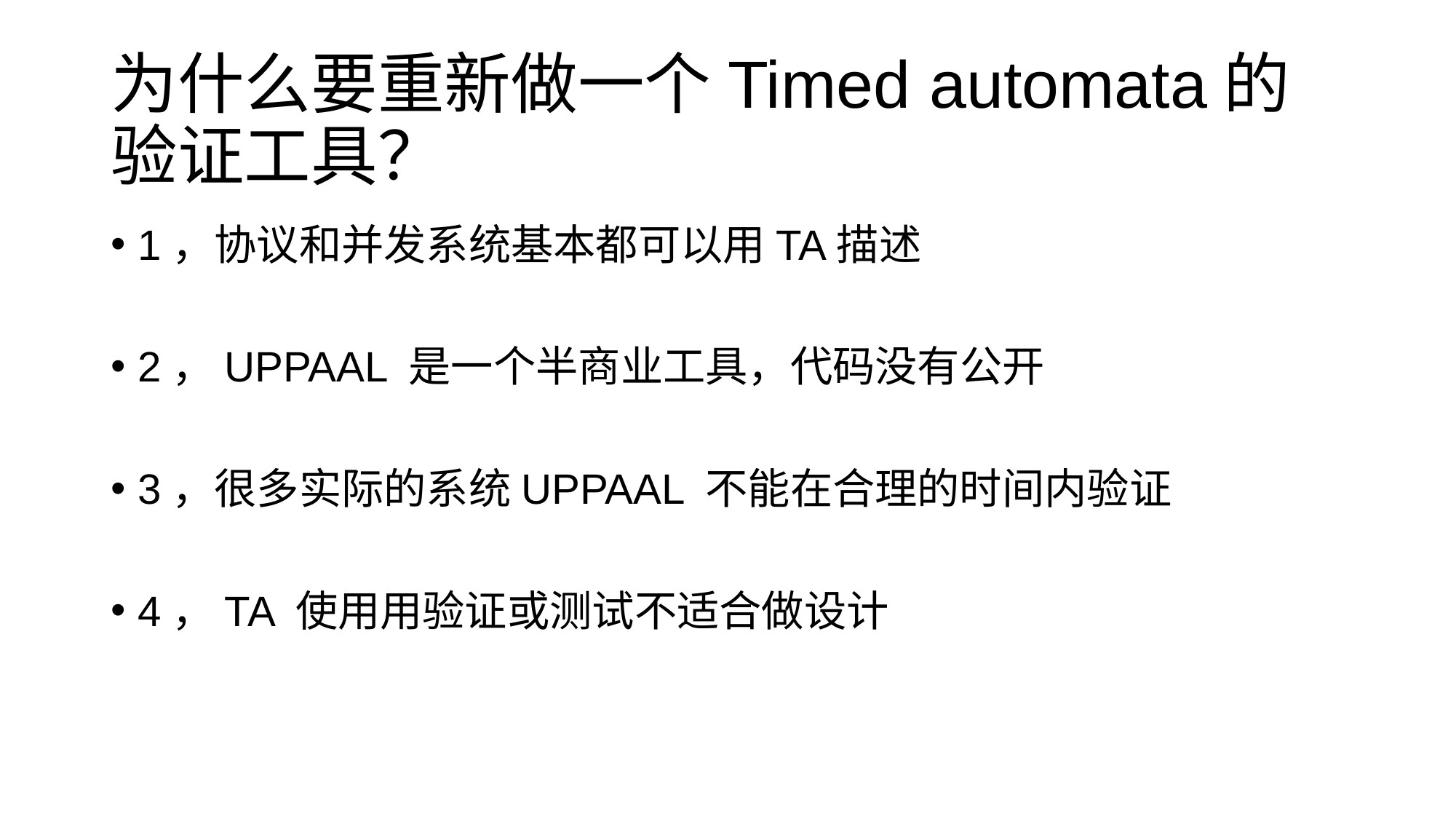

# 为什么要重新做一个Timed automata的验证工具？
1，协议和并发系统基本都可以用TA描述

2，UPPAAL 是一个半商业工具，代码没有公开

3，很多实际的系统UPPAAL 不能在合理的时间内验证

4，TA 使用用验证或测试不适合做设计